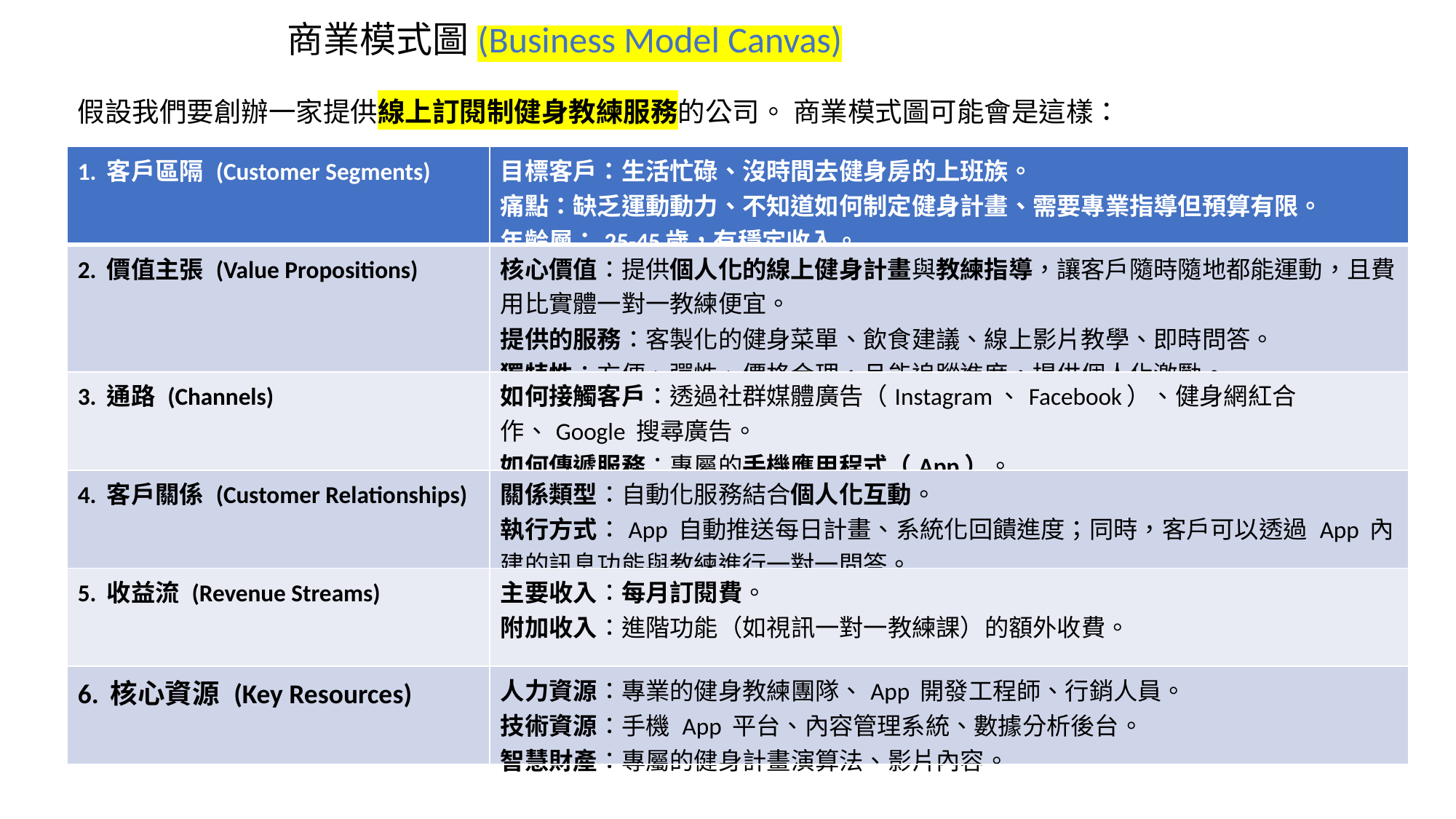

# 商業模式圖(Business Model Canvas)
假設我們要創辦一家提供線上訂閱制健身教練服務的公司。 商業模式圖可能會是這樣：
| 1. 客戶區隔 (Customer Segments) | 目標客戶：生活忙碌、沒時間去健身房的上班族。 痛點：缺乏運動動力、不知道如何制定健身計畫、需要專業指導但預算有限。 年齡層：25-45歲，有穩定收入。 |
| --- | --- |
| 2. 價值主張 (Value Propositions) | 核心價值：提供個人化的線上健身計畫與教練指導，讓客戶隨時隨地都能運動，且費用比實體一對一教練便宜。 提供的服務：客製化的健身菜單、飲食建議、線上影片教學、即時問答。 獨特性：方便、彈性、價格合理，且能追蹤進度，提供個人化激勵。 |
| 3. 通路 (Channels) | 如何接觸客戶：透過社群媒體廣告（Instagram、Facebook）、健身網紅合作、Google 搜尋廣告。 如何傳遞服務：專屬的手機應用程式（App）。 |
| 4. 客戶關係 (Customer Relationships) | 關係類型：自動化服務結合個人化互動。 執行方式：App 自動推送每日計畫、系統化回饋進度；同時，客戶可以透過 App 內建的訊息功能與教練進行一對一問答。 |
| 5. 收益流 (Revenue Streams) | 主要收入：每月訂閱費。 附加收入：進階功能（如視訊一對一教練課）的額外收費。 |
| 6. 核心資源 (Key Resources) | 人力資源：專業的健身教練團隊、App 開發工程師、行銷人員。 技術資源：手機 App 平台、內容管理系統、數據分析後台。 智慧財產：專屬的健身計畫演算法、影片內容。 |